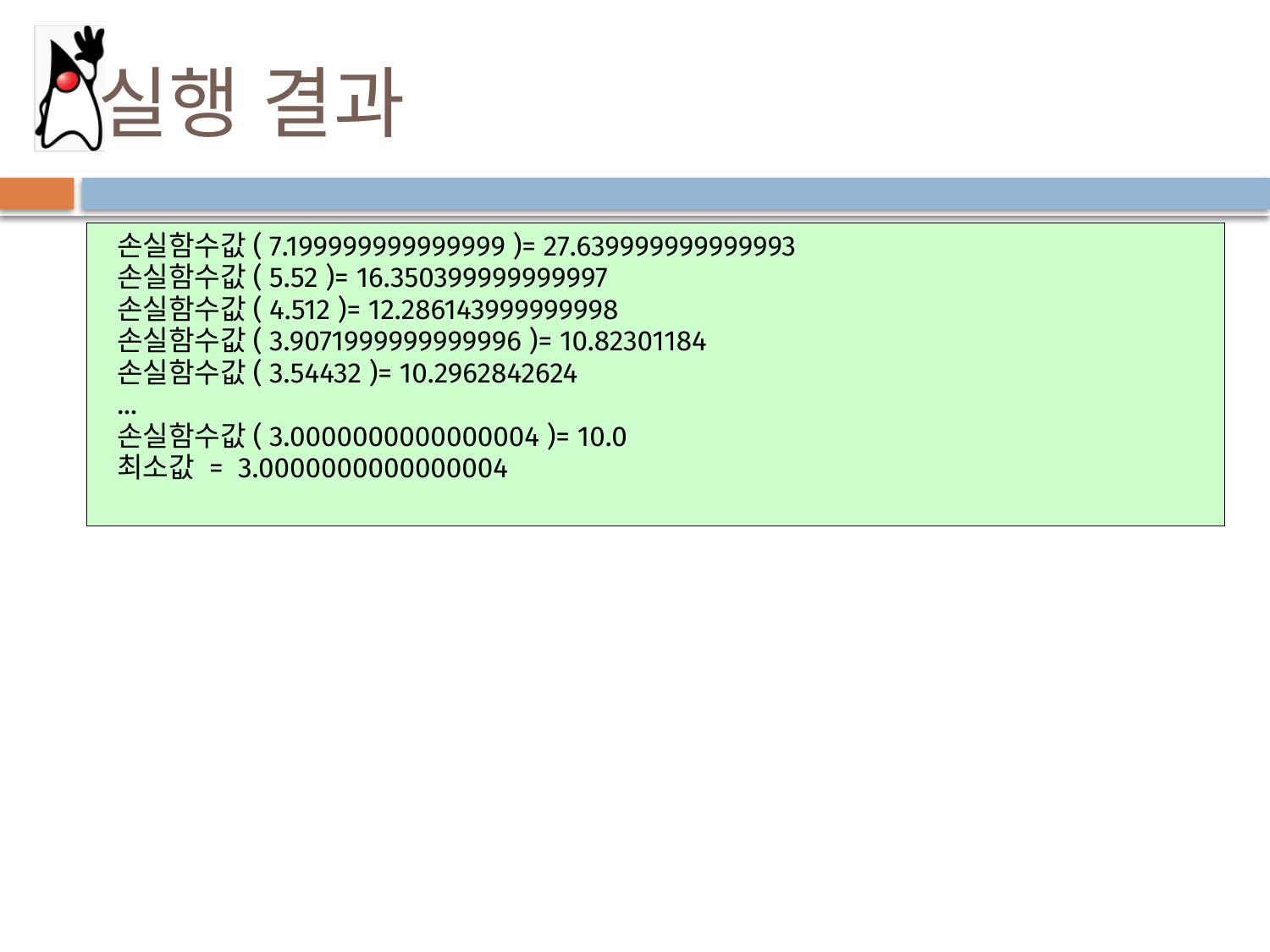

# 실행 결과
손실함수값( 7.199999999999999 )= 27.639999999999993
손실함수값( 5.52 )= 16.350399999999997
손실함수값( 4.512 )= 12.286143999999998
손실함수값( 3.9071999999999996 )= 10.82301184
손실함수값( 3.54432 )= 10.2962842624
...
손실함수값( 3.0000000000000004 )= 10.0
최소값 =  3.0000000000000004